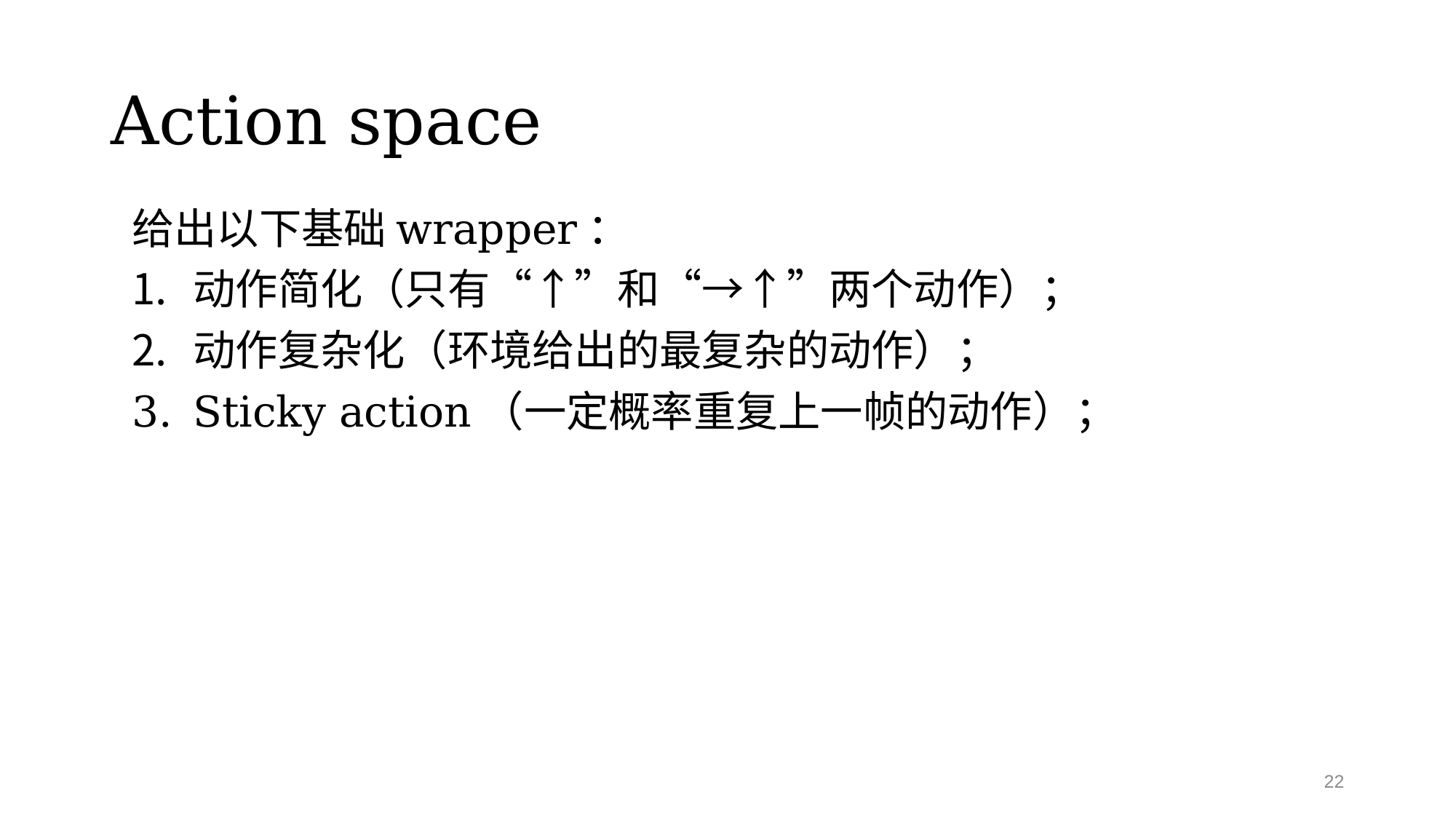

# Action space
给出以下基础wrapper：
动作简化（只有“↑”和“→↑”两个动作）；
动作复杂化（环境给出的最复杂的动作）；
Sticky action（一定概率重复上一帧的动作）；
22